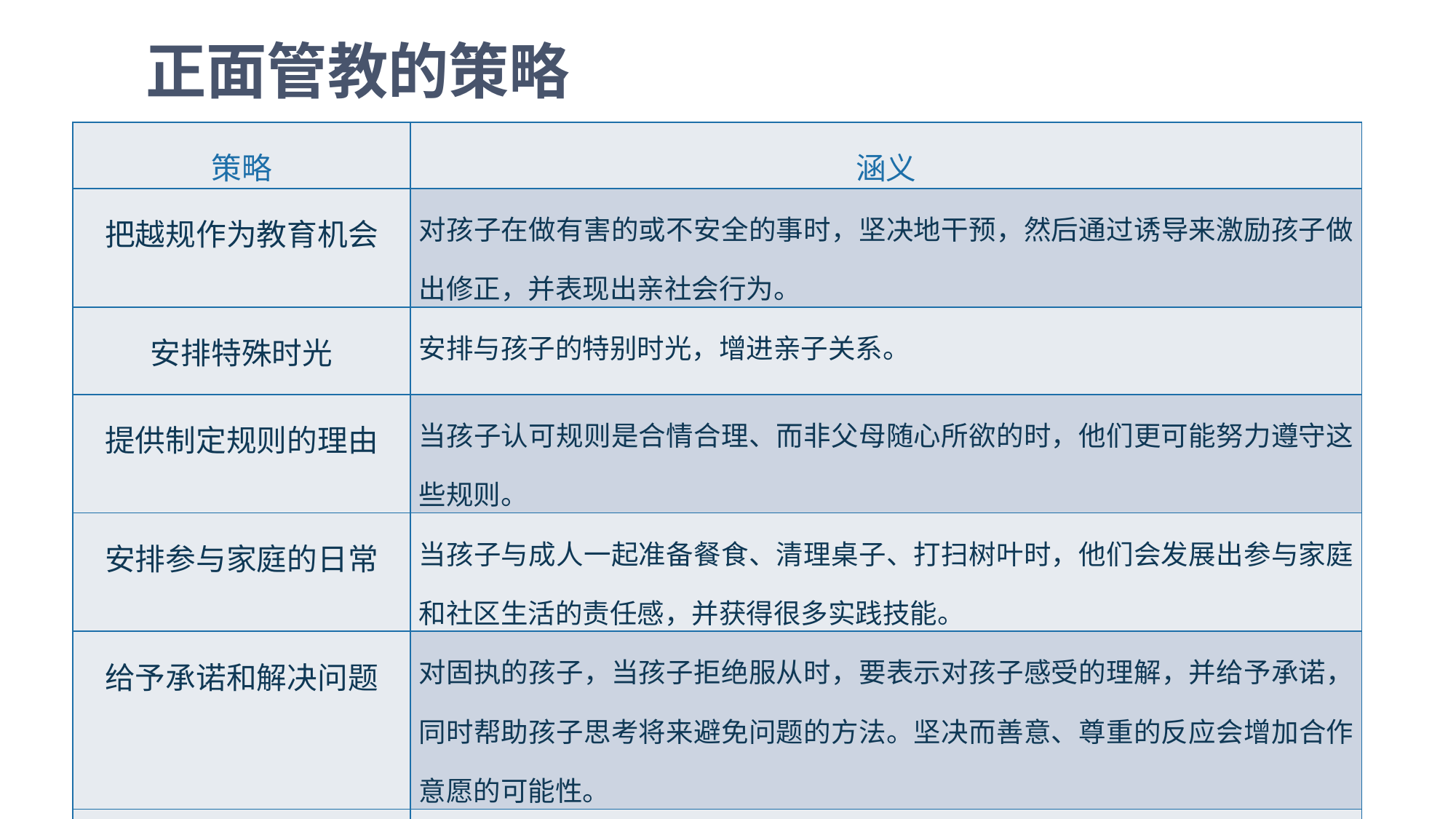

正面管教的策略
| 策略 | 涵义 |
| --- | --- |
| 把越规作为教育机会 | 对孩子在做有害的或不安全的事时，坚决地干预，然后通过诱导来激励孩子做出修正，并表现出亲社会行为。 |
| 安排特殊时光‌ | 安排与孩子的特别时光，增进亲子关系。 |
| 提供制定规则的理由 | 当孩子认可规则是合情合理、而非父母随心所欲的时，他们更可能努力遵守这些规则。 |
| 安排参与家庭的日常 | 当孩子与成人一起准备餐食、清理桌子、打扫树叶时，他们会发展出参与家庭和社区生活的责任感，并获得很多实践技能。 |
| 给予承诺和解决问题 | 对固执的孩子，当孩子拒绝服从时，要表示对孩子感受的理解，并给予承诺，同时帮助孩子思考将来避免问题的方法。坚决而善意、尊重的反应会增加合作意愿的可能性。 |
| 鼓励孩子成熟的行为 | 表达对孩子学习能力的信心，欣赏他们为合作做出的努力。成人的鼓励可以培养自豪和满意度，因而激励孩子不断改善。 |